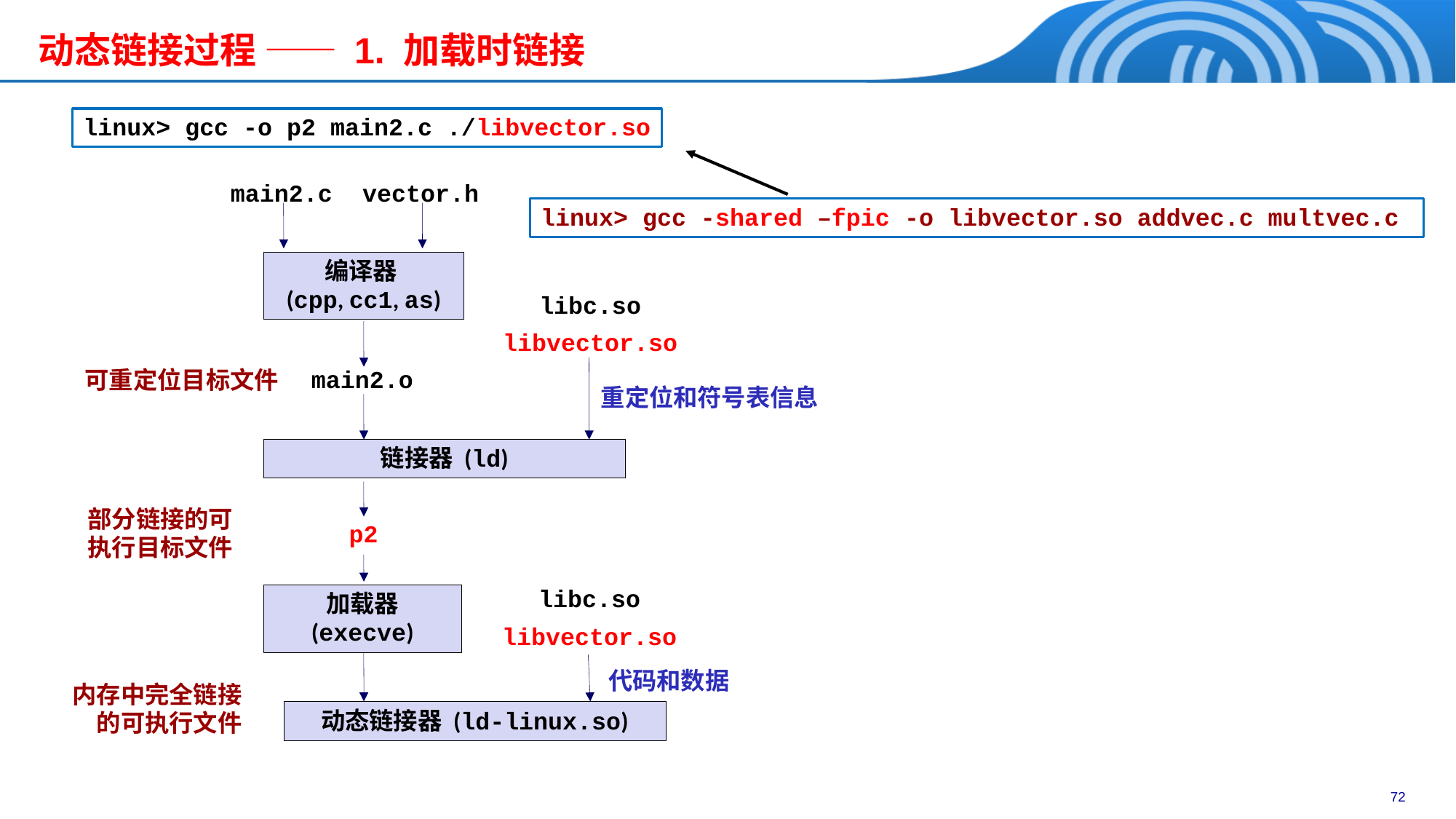

动态链接过程 —— 1. 加载时链接
linux> gcc -o p2 main2.c ./libvector.so

main2.c
vector.h
linux> gcc -shared –fpic -o libvector.so addvec.c multvec.c

编译器
(cpp, cc1, as)
libc.so
libvector.so

main2.o
可重定位目标文件
重定位和符号表信息

链接器 (ld)

部分链接的可执行目标文件
p2

libc.so
libvector.so
加载器 (execve)

代码和数据
内存中完全链接的可执行文件
动态链接器 (ld-linux.so)